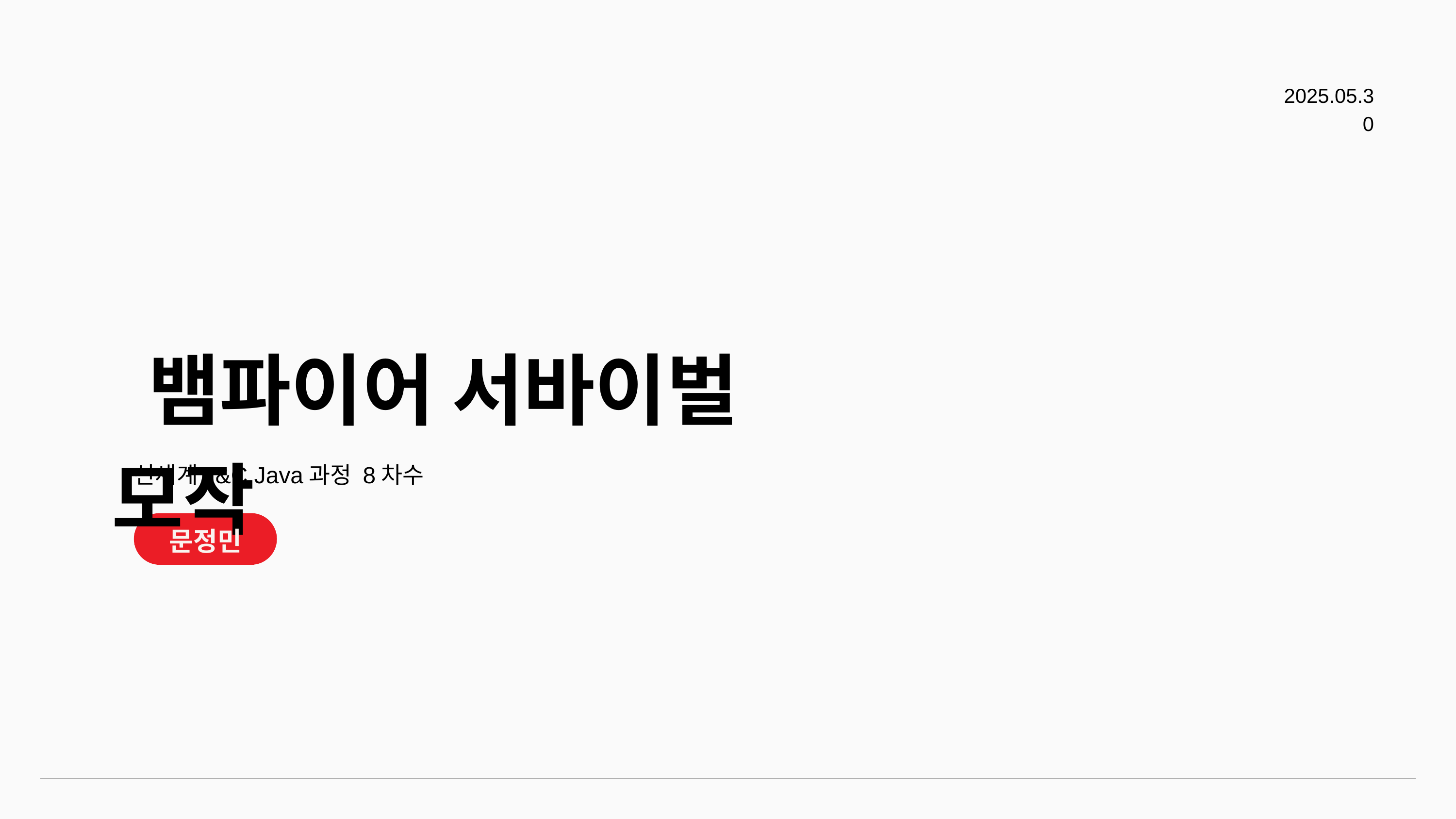

2025.05.30
 뱀파이어 서바이벌 모작
신세계 I&C Java과정 8차수

문정민